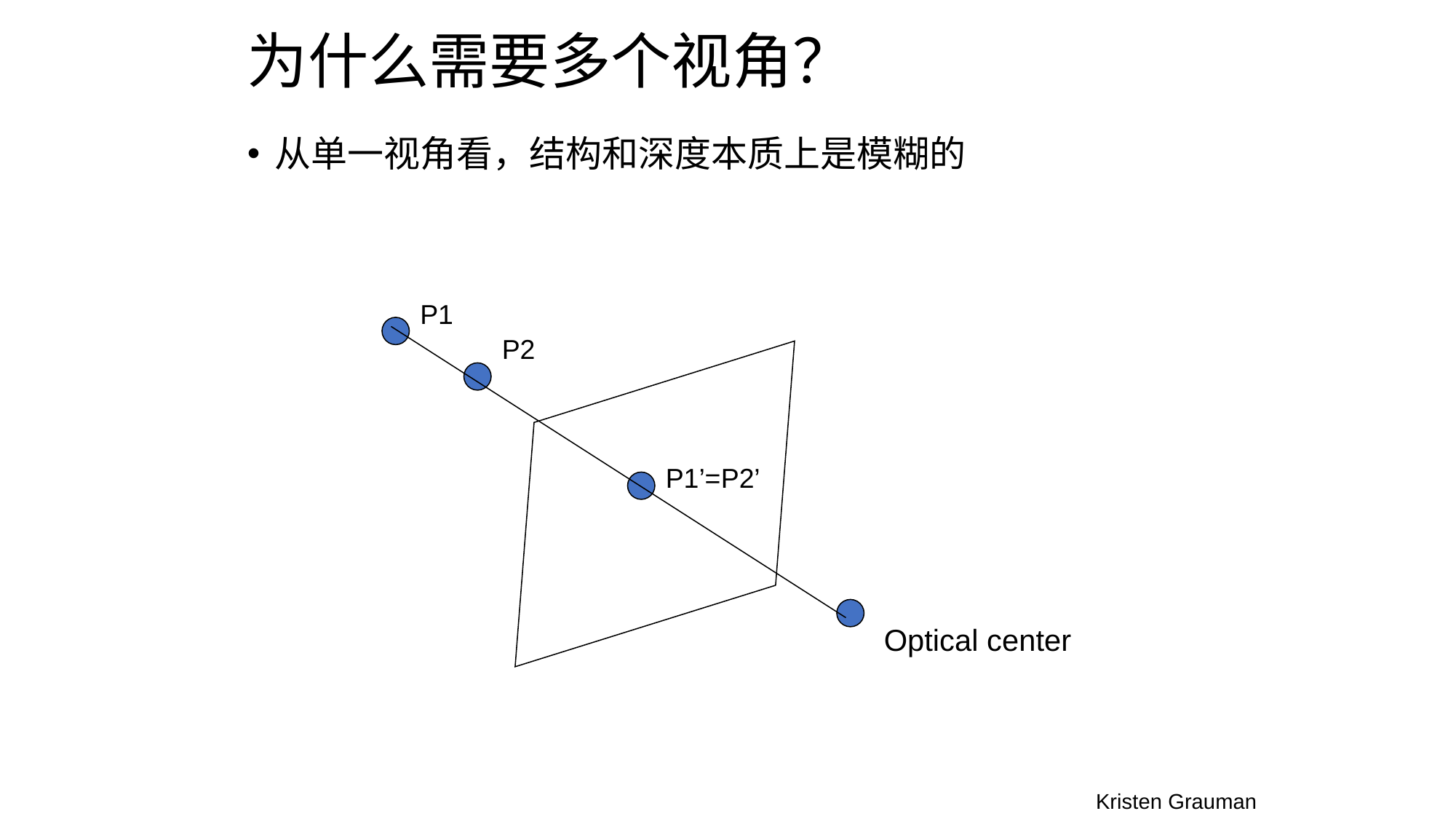

# 为什么需要多个视角？
从单一视角看，结构和深度本质上是模糊的
P1

P2

P1’=P2’

Optical center
Kristen Grauman